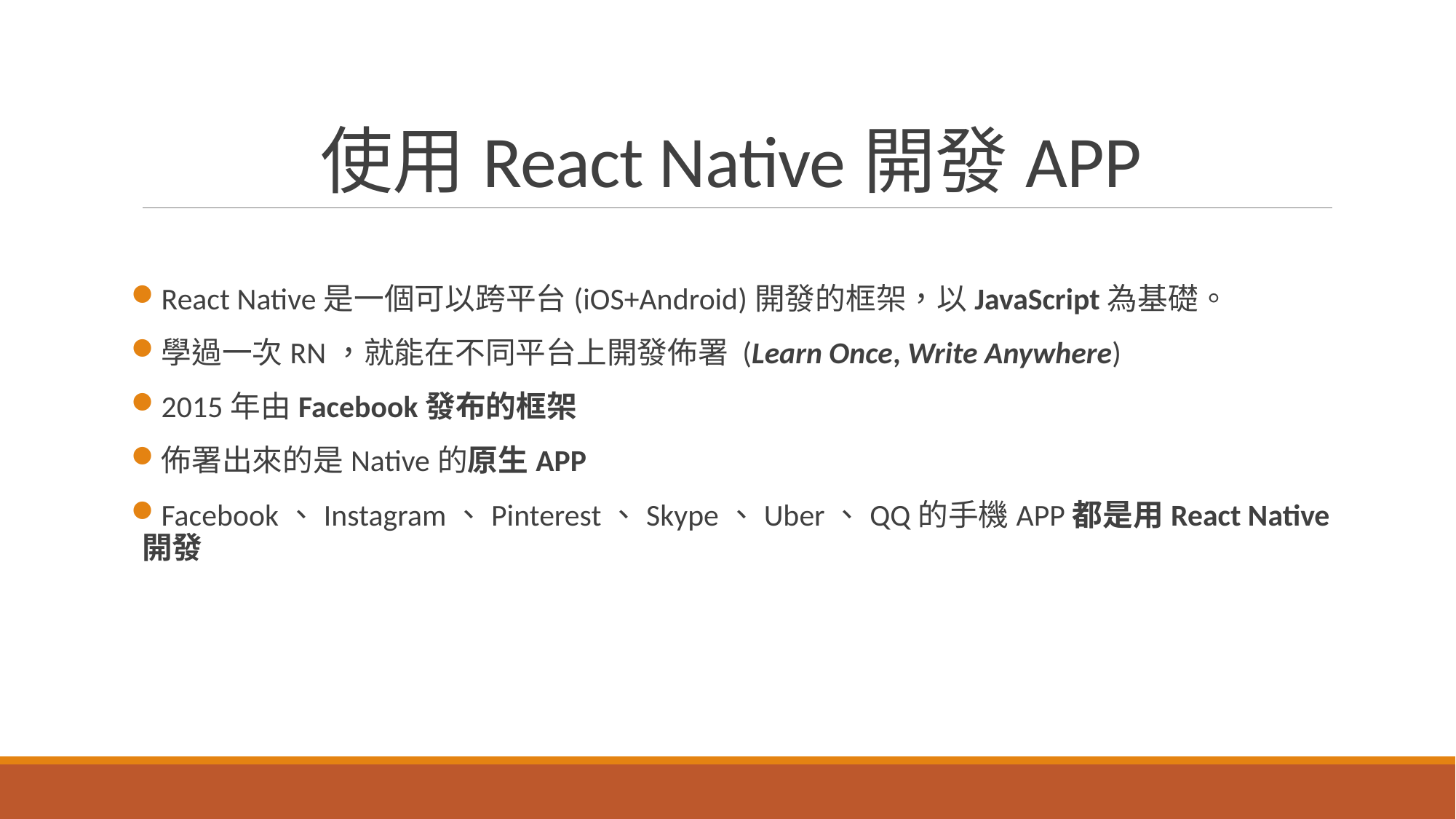

# 使用React Native開發APP

React Native是一個可以跨平台(iOS+Android)開發的框架，以JavaScript為基礎。
學過一次RN，就能在不同平台上開發佈署 (Learn Once, Write Anywhere)
2015年由Facebook發布的框架
佈署出來的是Native的原生APP
Facebook、Instagram、Pinterest、Skype、Uber、QQ的手機APP都是用React Native開發